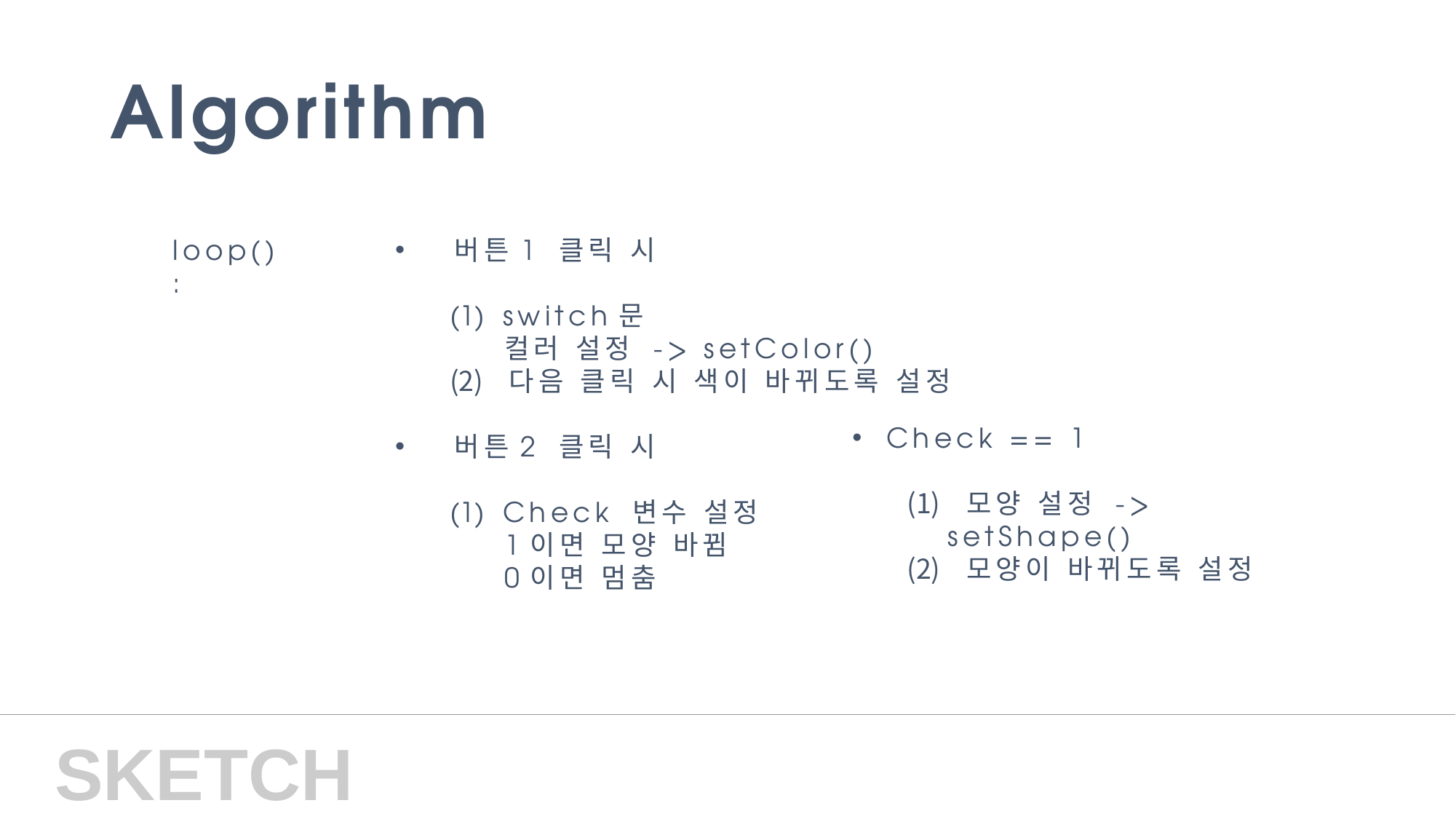

Algorithm
loop() :
 버튼1 클릭 시

 switch문
컬러 설정 -> setColor()
 다음 클릭 시 색이 바뀌도록 설정

 버튼2 클릭 시

 Check 변수 설정
1이면 모양 바뀜
0이면 멈춤
Check == 1

 모양 설정 -> setShape()
 모양이 바뀌도록 설정

SKETCH